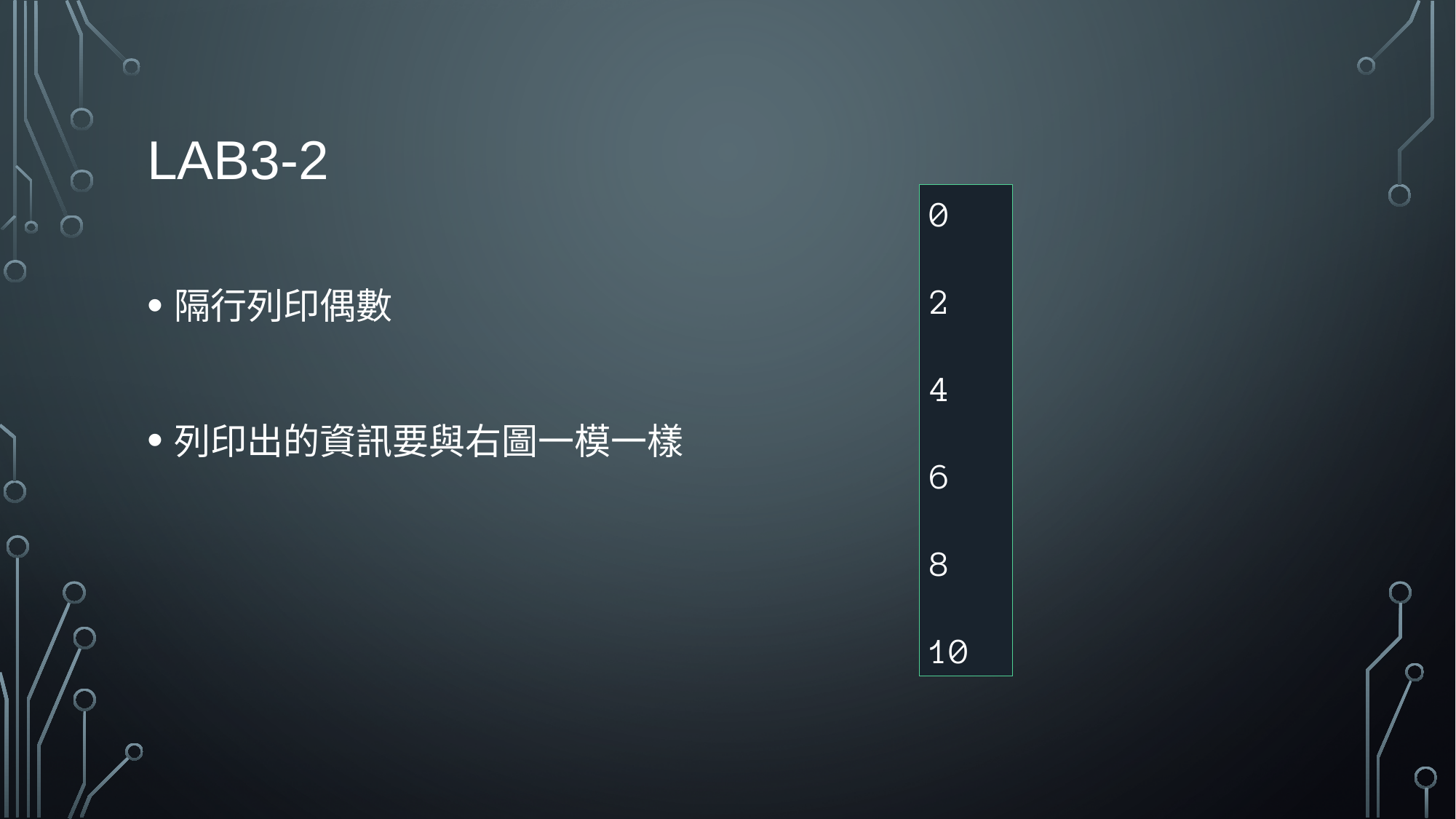

# LAB3-2
0

2

4

6

8

10
隔行列印偶數

列印出的資訊要與右圖一模一樣